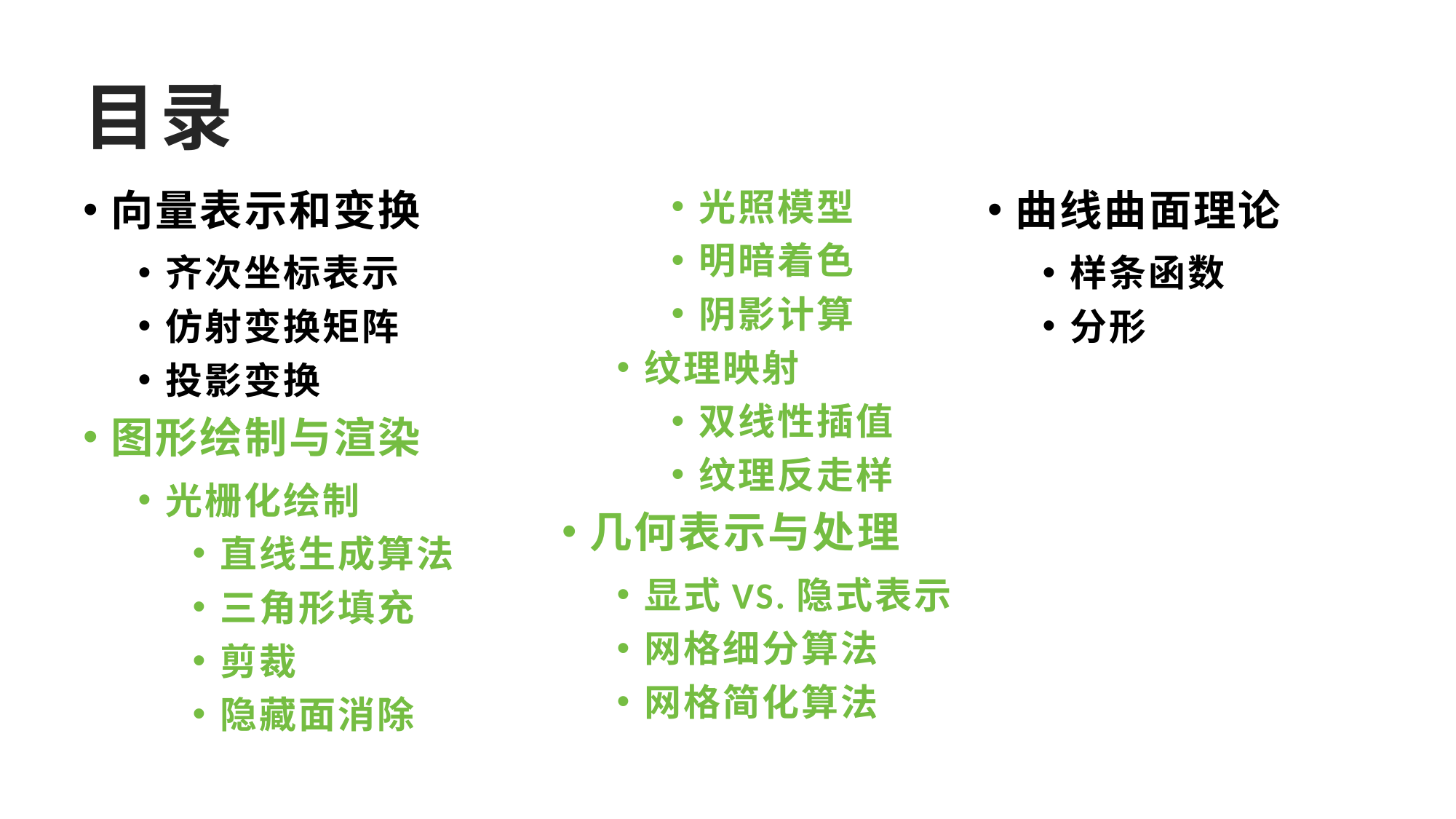

# 目录
向量表示和变换
齐次坐标表示
仿射变换矩阵
投影变换
图形绘制与渲染
光栅化绘制
直线生成算法
三角形填充
剪裁
隐藏面消除
光照模型
明暗着色
阴影计算
纹理映射
双线性插值
纹理反走样
几何表示与处理
显式VS.隐式表示
网格细分算法
网格简化算法
曲线曲面理论
样条函数
分形